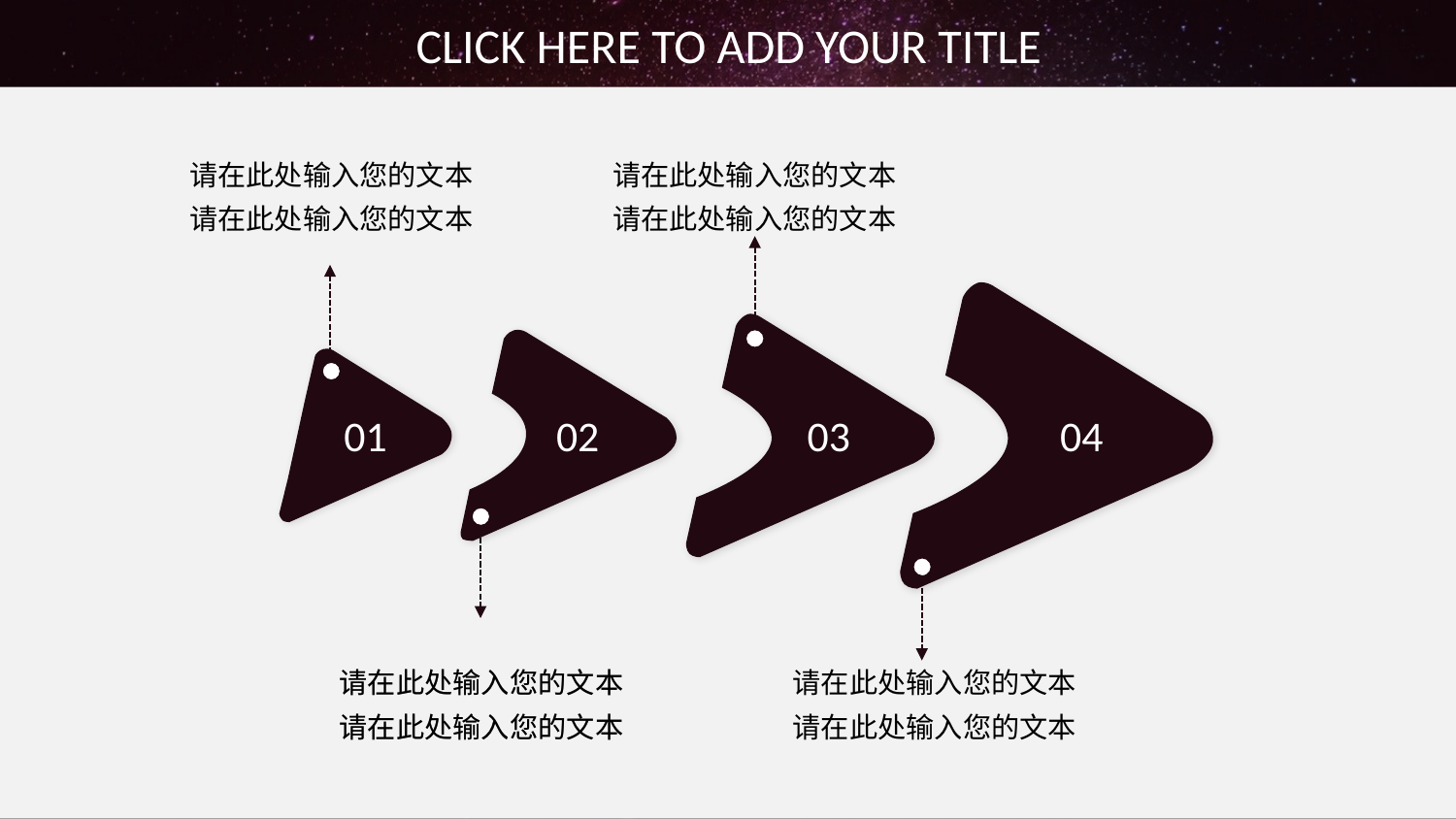

CLICK HERE TO ADD YOUR TITLE
请在此处输入您的文本
请在此处输入您的文本
请在此处输入您的文本
请在此处输入您的文本

04
03
02
01

请在此处输入您的文本
请在此处输入您的文本
请在此处输入您的文本
请在此处输入您的文本
请在此处输入您的文本
请在此处输入您的文本